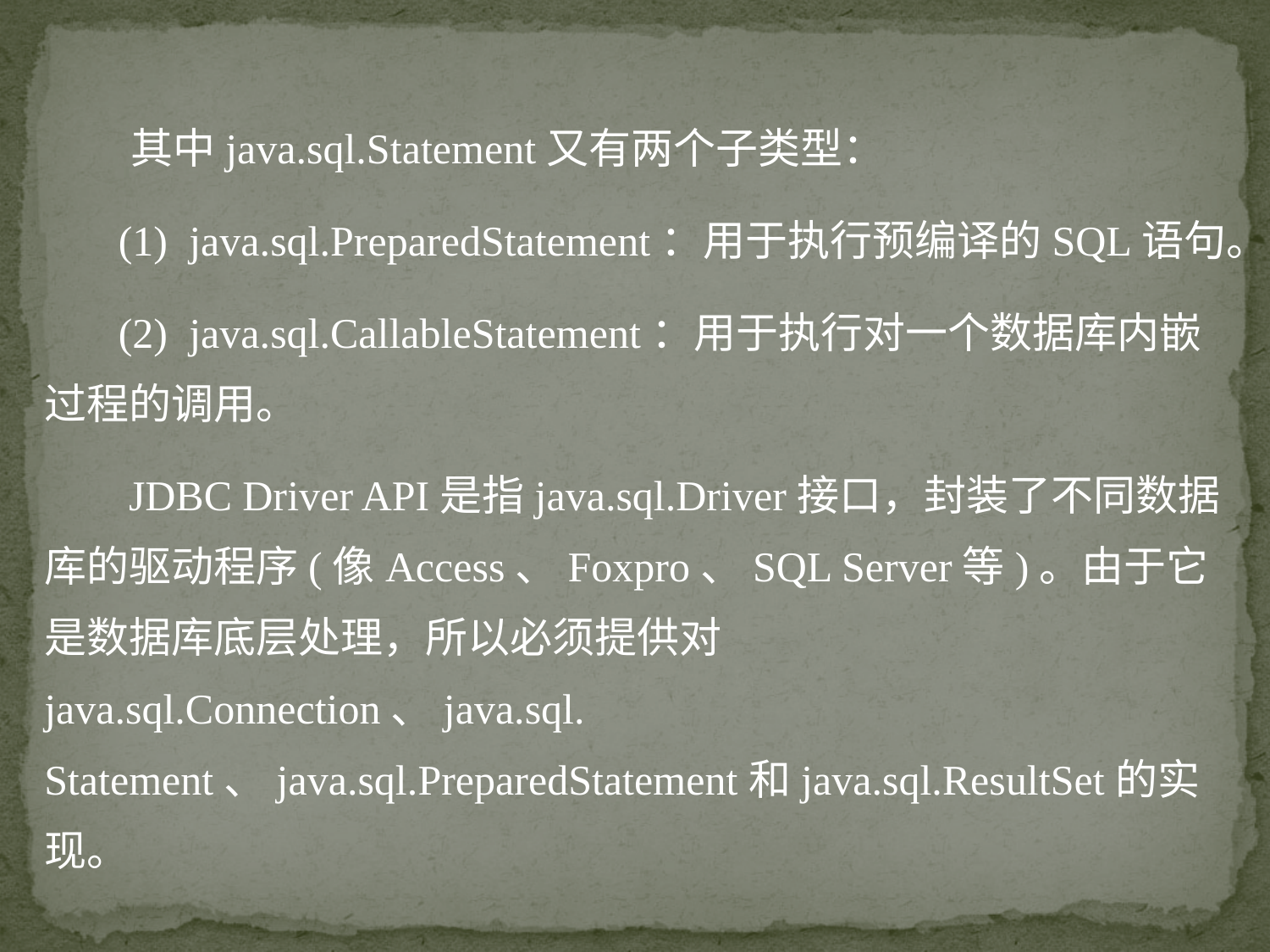

其中java.sql.Statement又有两个子类型：
       (1)  java.sql.PreparedStatement：用于执行预编译的SQL语句。
       (2)  java.sql.CallableStatement：用于执行对一个数据库内嵌过程的调用。
        JDBC Driver API是指java.sql.Driver接口，封装了不同数据库的驱动程序(像Access、Foxpro、SQL Server等)。由于它是数据库底层处理，所以必须提供对java.sql.Connection、java.sql. Statement、java.sql.PreparedStatement和java.sql.ResultSet的实现。